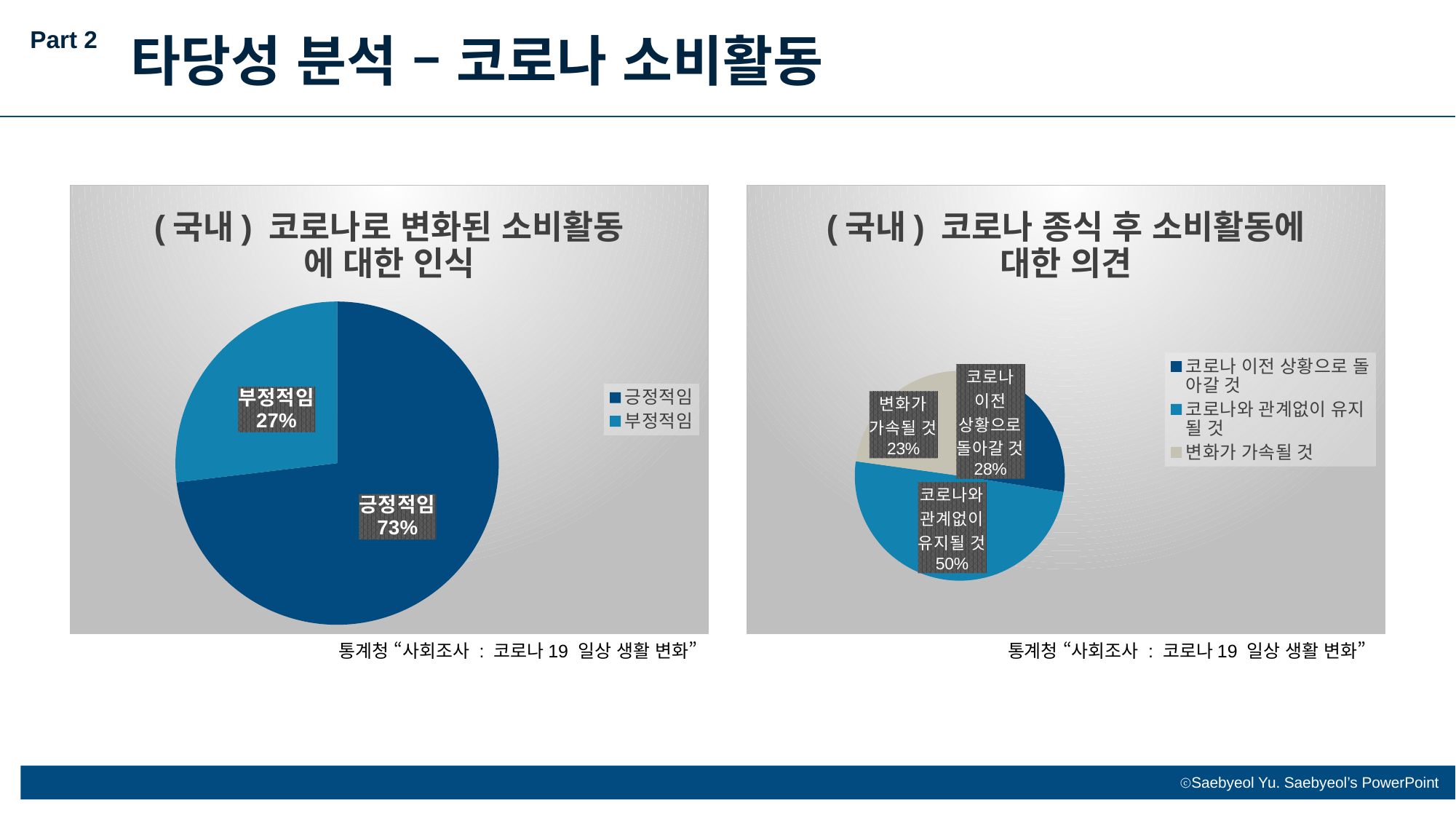

Part 2
타당성 분석 – 코로나 소비활동

### Chart: (국내) 코로나로 변화된 소비활동에 대한 인식

| Category | 판매 |
|---|---|
| 긍정적임 | 73.1 |
| 부정적임 | 26.9 |

### Chart: (국내) 코로나 종식 후 소비활동에 대한 의견

| Category | 판매 |
|---|---|
| 코로나 이전 상황으로 돌아갈 것 | 27.5 |
| 코로나와 관계없이 유지될 것 | 49.7 |
| 변화가 가속될 것 | 22.8 |
통계청 “사회조사 : 코로나19 일상 생활 변화”
통계청 “사회조사 : 코로나19 일상 생활 변화”